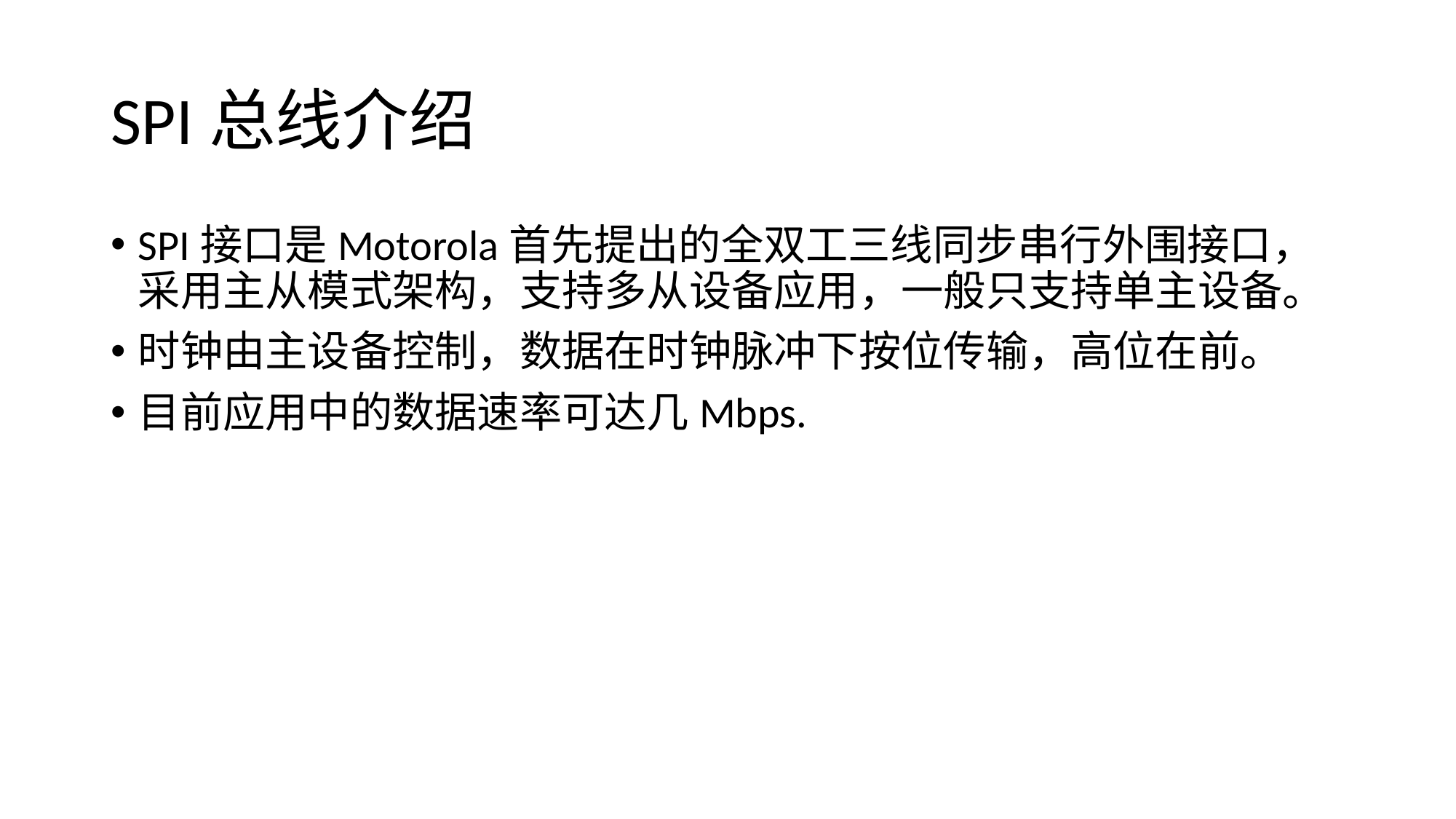

# SPI总线介绍
SPI接口是Motorola首先提出的全双工三线同步串行外围接口，采用主从模式架构，支持多从设备应用，一般只支持单主设备。
时钟由主设备控制，数据在时钟脉冲下按位传输，高位在前。
目前应用中的数据速率可达几Mbps.